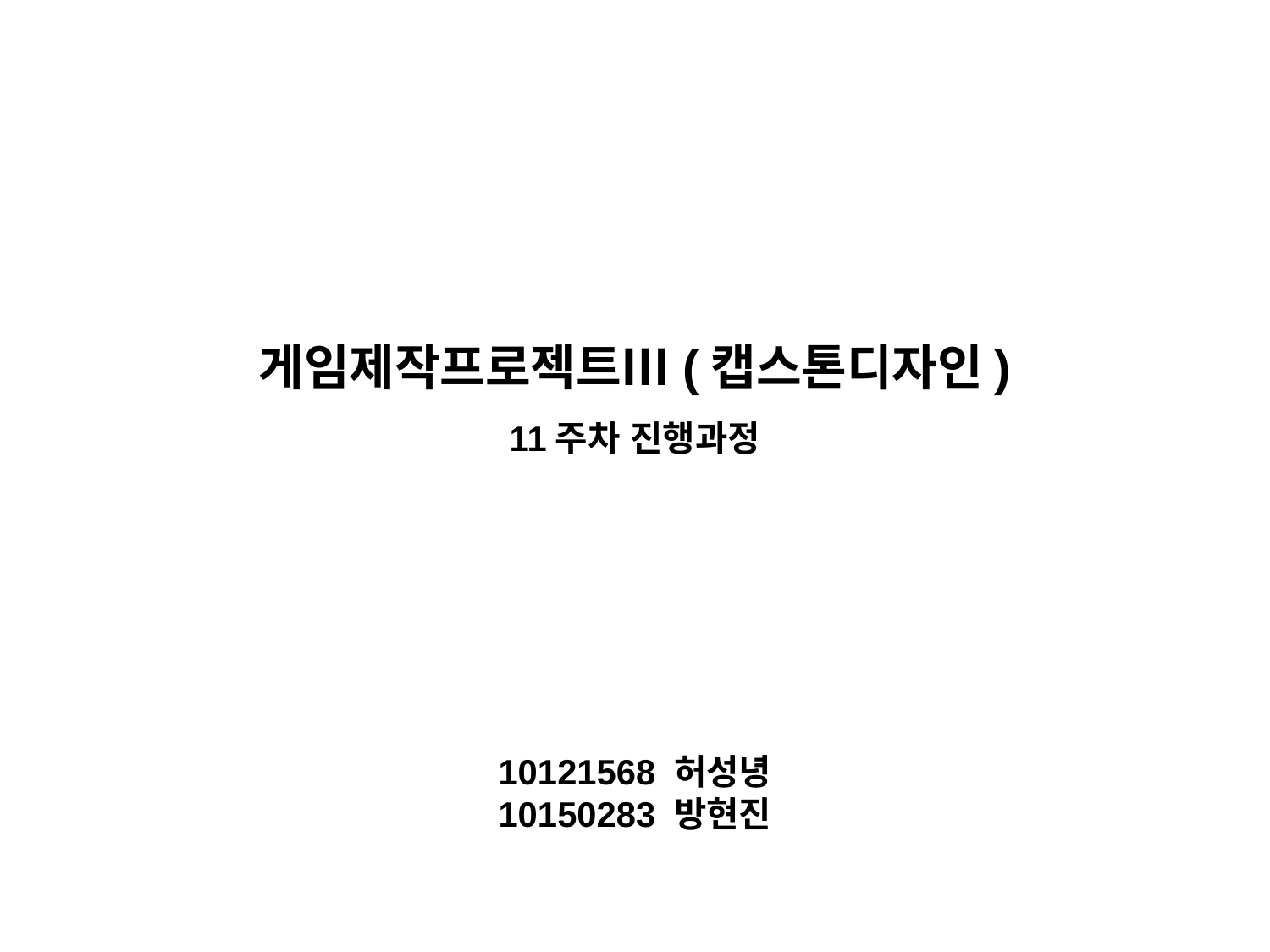

게임제작프로젝트Ⅲ(캡스톤디자인)
11주차 진행과정
10121568 허성녕
10150283 방현진